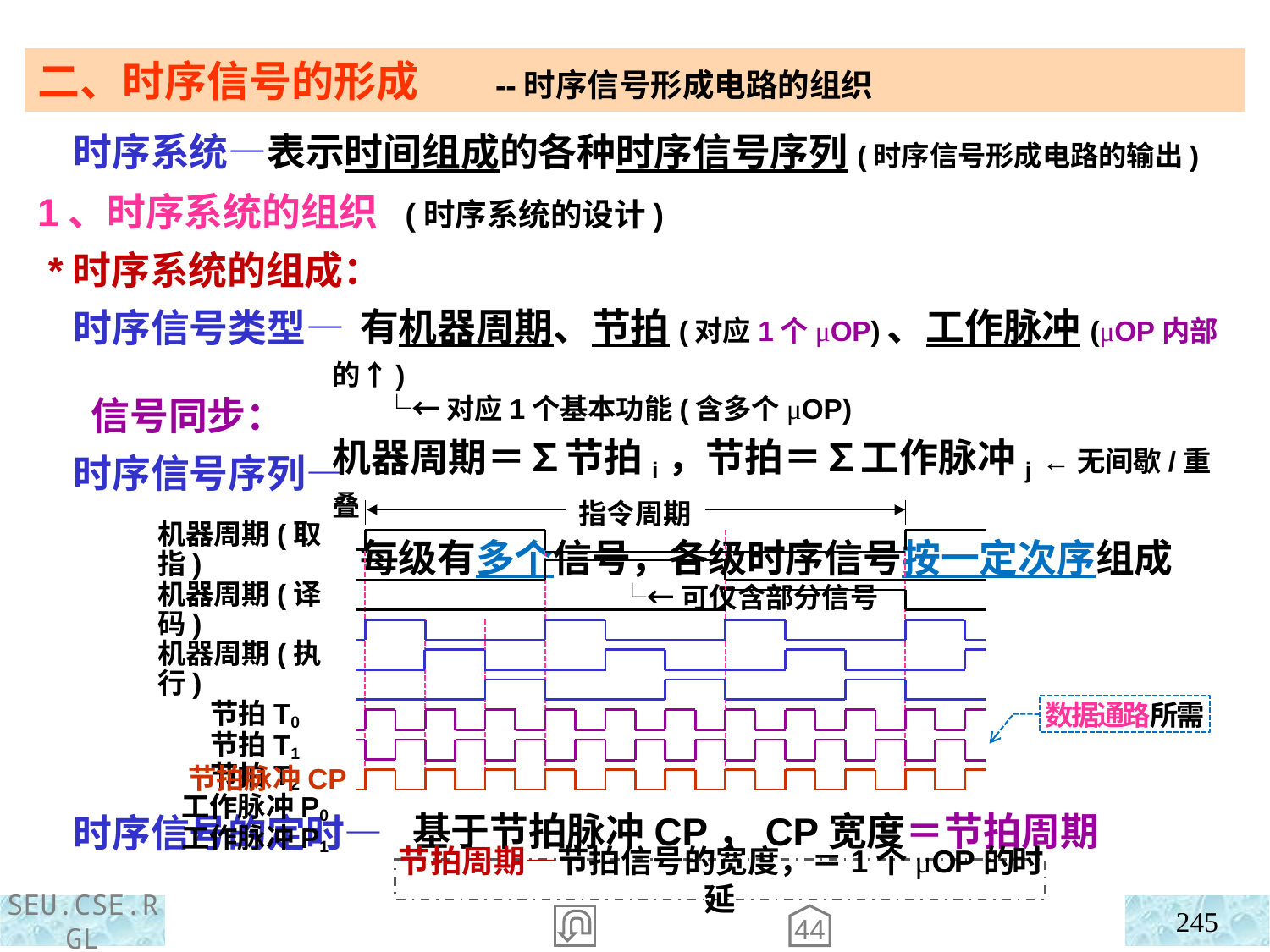

二、时序信号的形成       --时序信号形成电路的组织
   时序系统—表示时间组成的各种时序信号序列(时序信号形成电路的输出)
1、时序系统的组织  (时序系统的设计)
 *时序系统的组成：
   时序信号类型—

     信号同步：
   时序信号序列—

   时序信号的定时—
  有机器周期、节拍(对应1个μOP)、工作脉冲(μOP内部的↑)
        └←对应1个基本功能(含多个μOP)
机器周期＝∑节拍i，节拍＝∑工作脉冲j ←无间歇/重叠
  每级有多个信号，各级时序信号按一定次序组成
                                             └←可仅含部分信号
指令周期
机器周期(取指)
机器周期(译码)
机器周期(执行)
节拍T0
节拍T1
节拍T2
工作脉冲P0
工作脉冲P1
数据通路所需
节拍脉冲CP
基于节拍脉冲CP，CP宽度＝节拍周期
节拍周期—节拍信号的宽度，＝1个μOP的时延
245
44